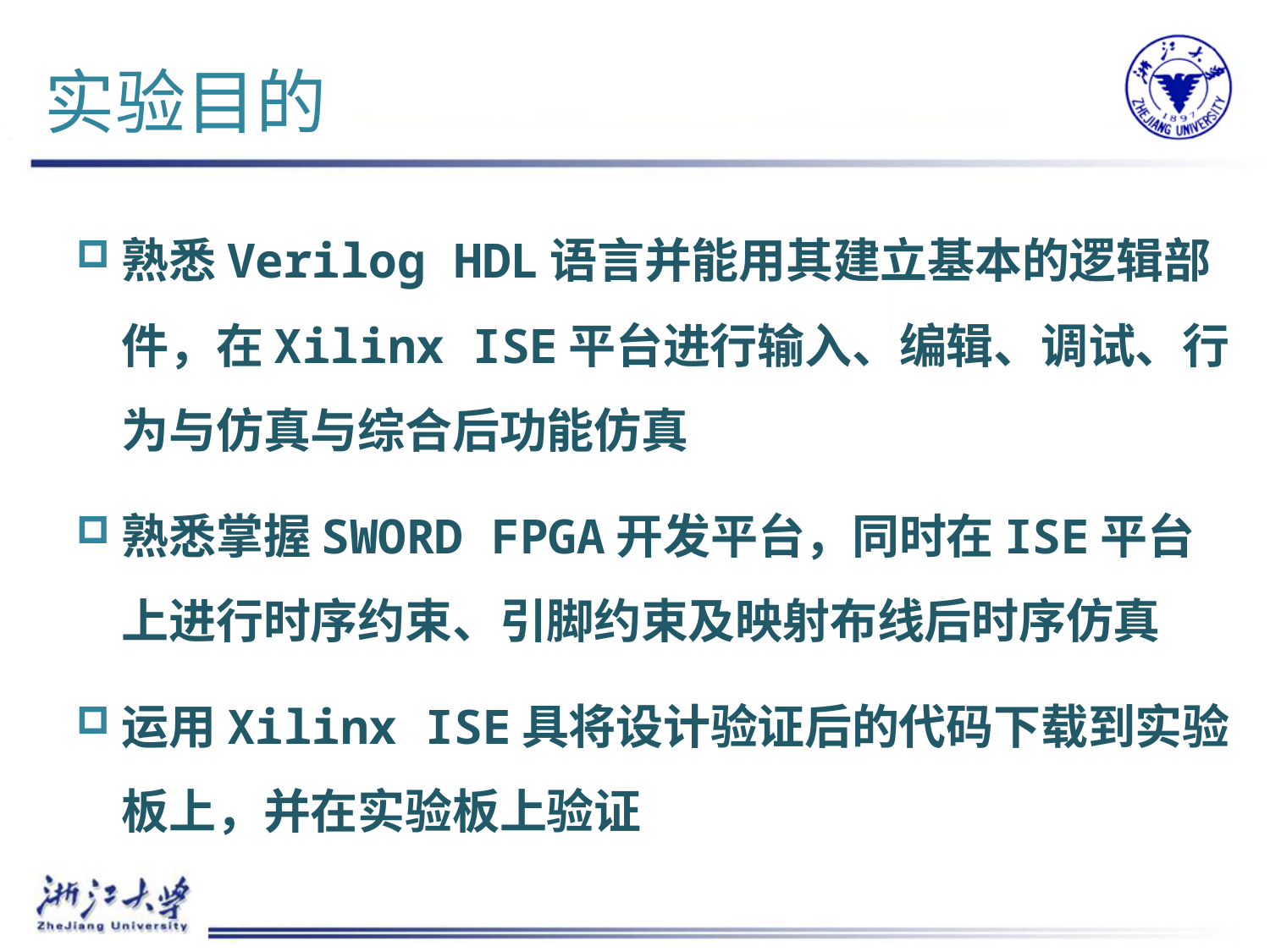

# 实验目的
熟悉Verilog HDL语言并能用其建立基本的逻辑部件，在Xilinx ISE平台进行输入、编辑、调试、行为与仿真与综合后功能仿真
熟悉掌握SWORD FPGA开发平台，同时在ISE平台上进行时序约束、引脚约束及映射布线后时序仿真
运用Xilinx ISE具将设计验证后的代码下载到实验板上，并在实验板上验证